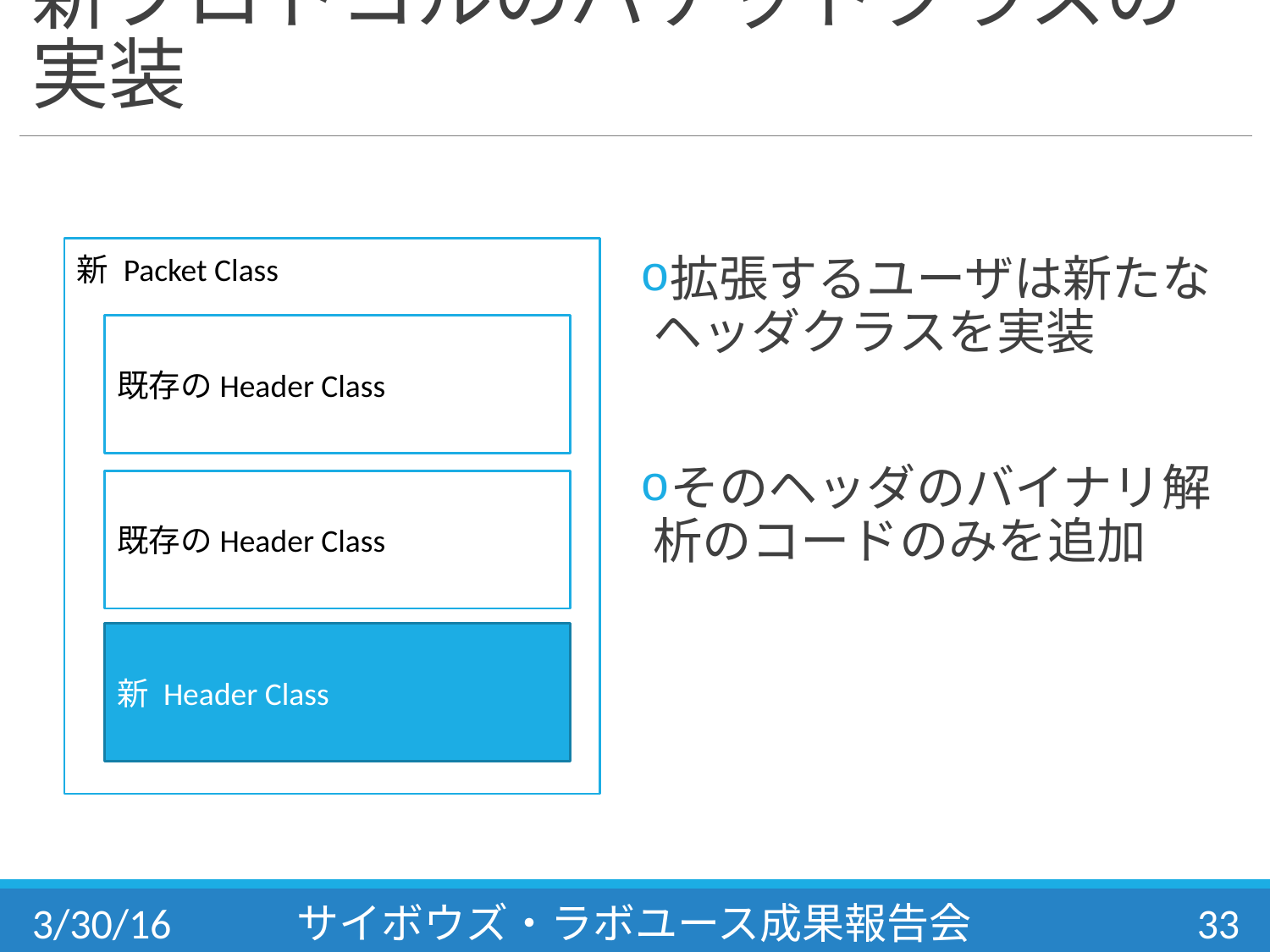

# 新プロトコルのパケットクラスの実装

拡張するユーザは新たなヘッダクラスを実装

そのヘッダのバイナリ解析のコードのみを追加

新 Packet Class

既存のHeader Class
既存のHeader Class
新 Header Class
3/30/16
サイボウズ・ラボユース成果報告会
33